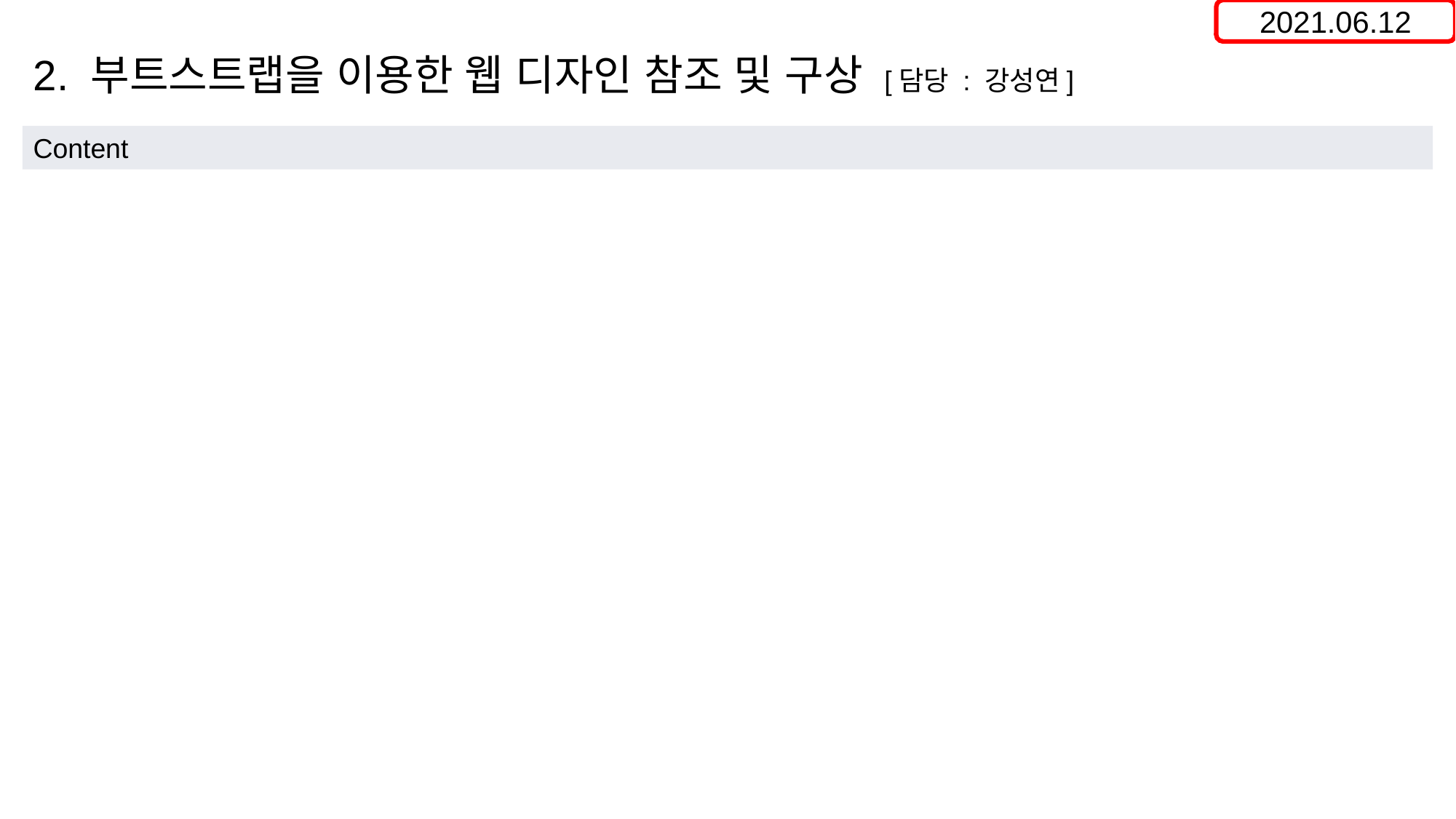

2021.06.12
2. 부트스트랩을 이용한 웹 디자인 참조 및 구상 [담당 : 강성연]
Content